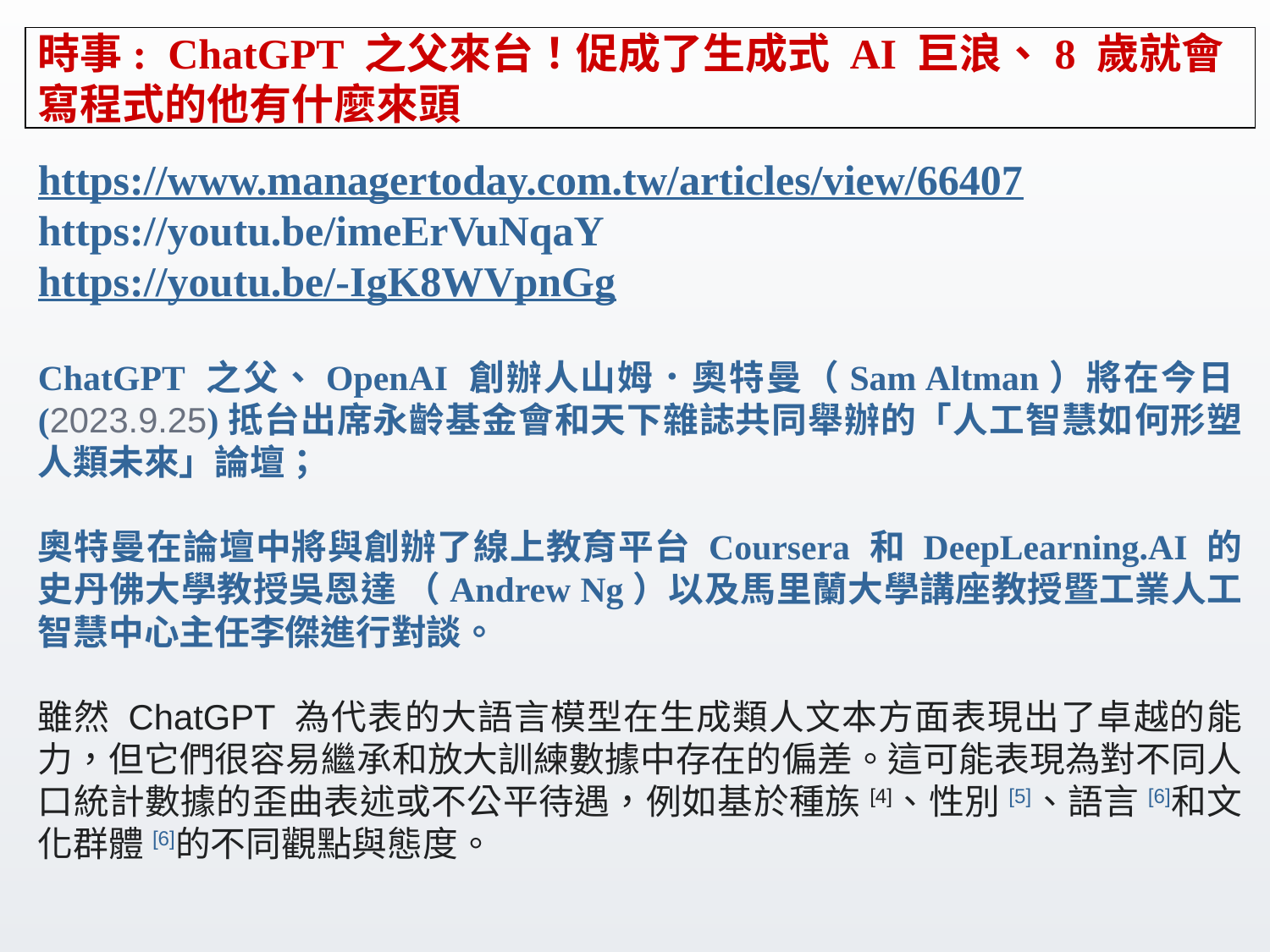

# 時事:  ChatGPT 之父來台！促成了生成式 AI 巨浪、8 歲就會寫程式的他有什麼來頭
https://www.managertoday.com.tw/articles/view/66407
https://youtu.be/imeErVuNqaY
https://youtu.be/-IgK8WVpnGg

ChatGPT 之父、OpenAI 創辦人山姆．奧特曼（Sam Altman）將在今日(2023.9.25)抵台出席永齡基金會和天下雜誌共同舉辦的「人工智慧如何形塑人類未來」論壇；

奧特曼在論壇中將與創辦了線上教育平台 Coursera 和 DeepLearning.AI 的史丹佛大學教授吳恩達 （Andrew Ng）以及馬里蘭大學講座教授暨工業人工智慧中心主任李傑進行對談。

雖然 ChatGPT 為代表的大語言模型在生成類人文本方面表現出了卓越的能力，但它們很容易繼承和放大訓練數據中存在的偏差。這可能表現為對不同人口統計數據的歪曲表述或不公平待遇，例如基於種族[4]、性別[5]、語言[6]和文化群體[6]的不同觀點與態度。